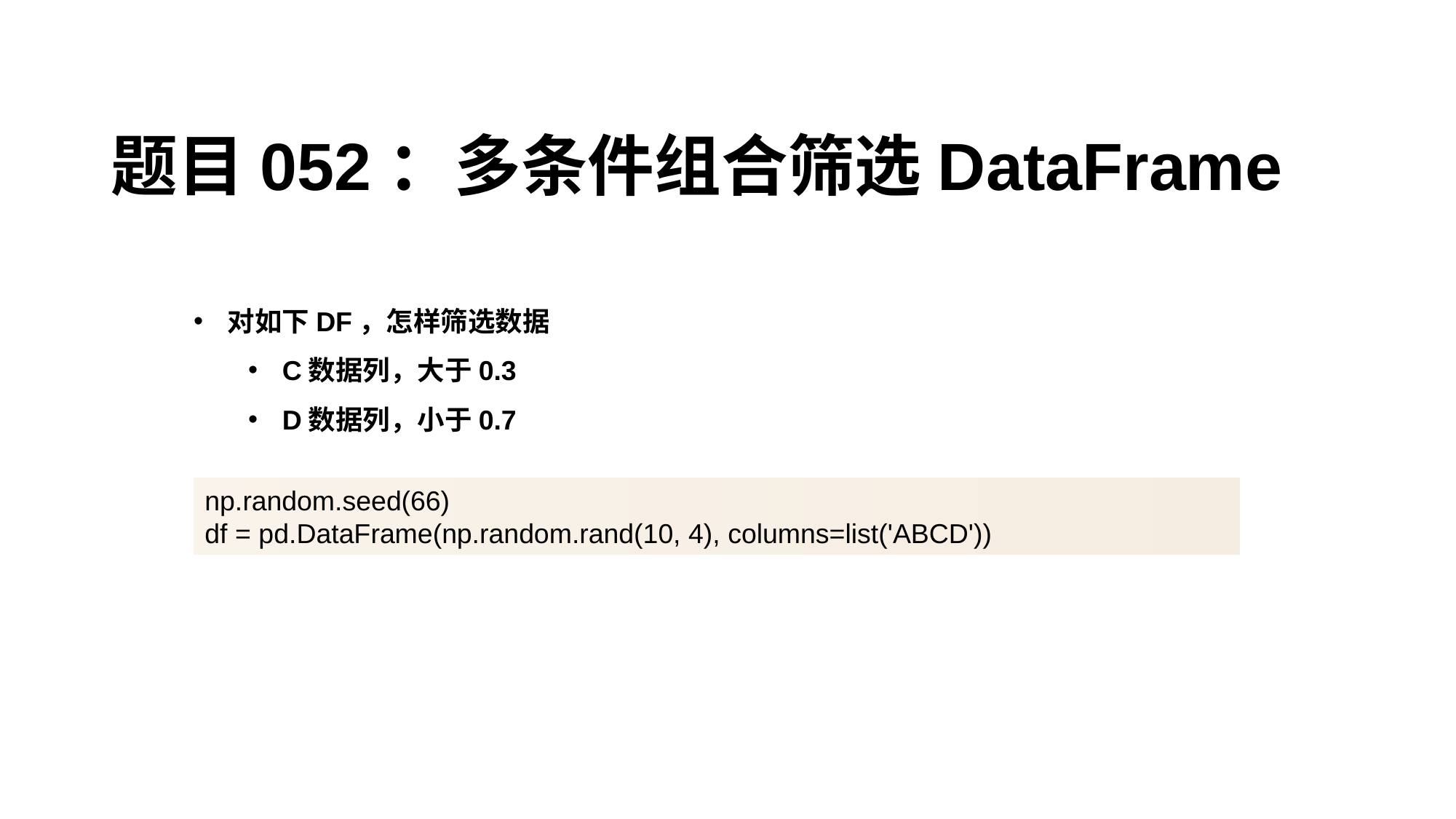

# 题目052：多条件组合筛选DataFrame
对如下DF，怎样筛选数据
C数据列，大于0.3
D数据列，小于0.7

np.random.seed(66)
df = pd.DataFrame(np.random.rand(10, 4), columns=list('ABCD'))